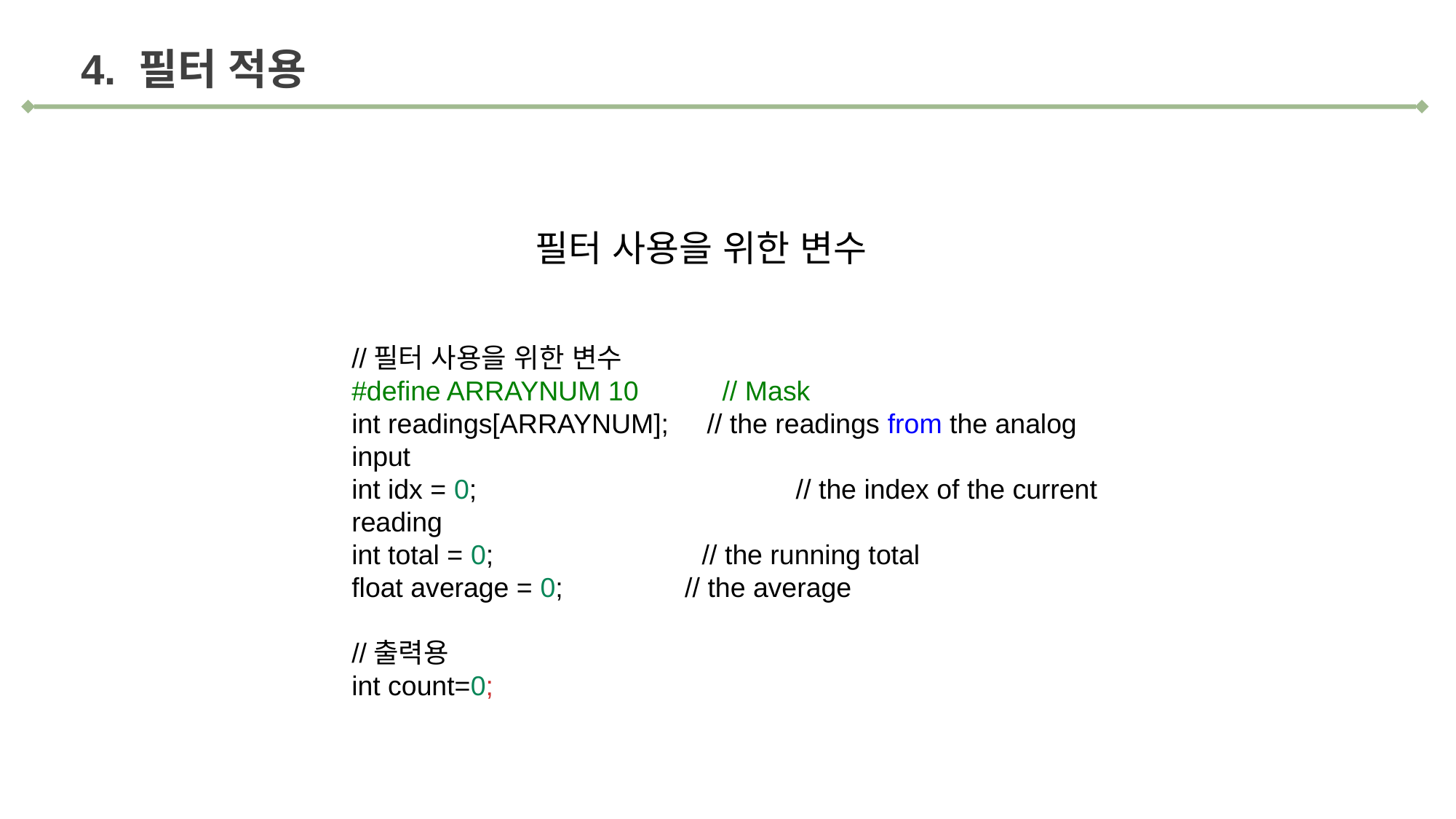

4. 필터 적용
필터 사용을 위한 변수
//필터 사용을 위한 변수
#define ARRAYNUM 10           // Mask
int readings[ARRAYNUM];     // the readings from the analog input
int idx = 0;             	   	 // the index of the current reading
int total = 0;               	   // the running total
float average = 0;                // the average
//출력용
int count=0;